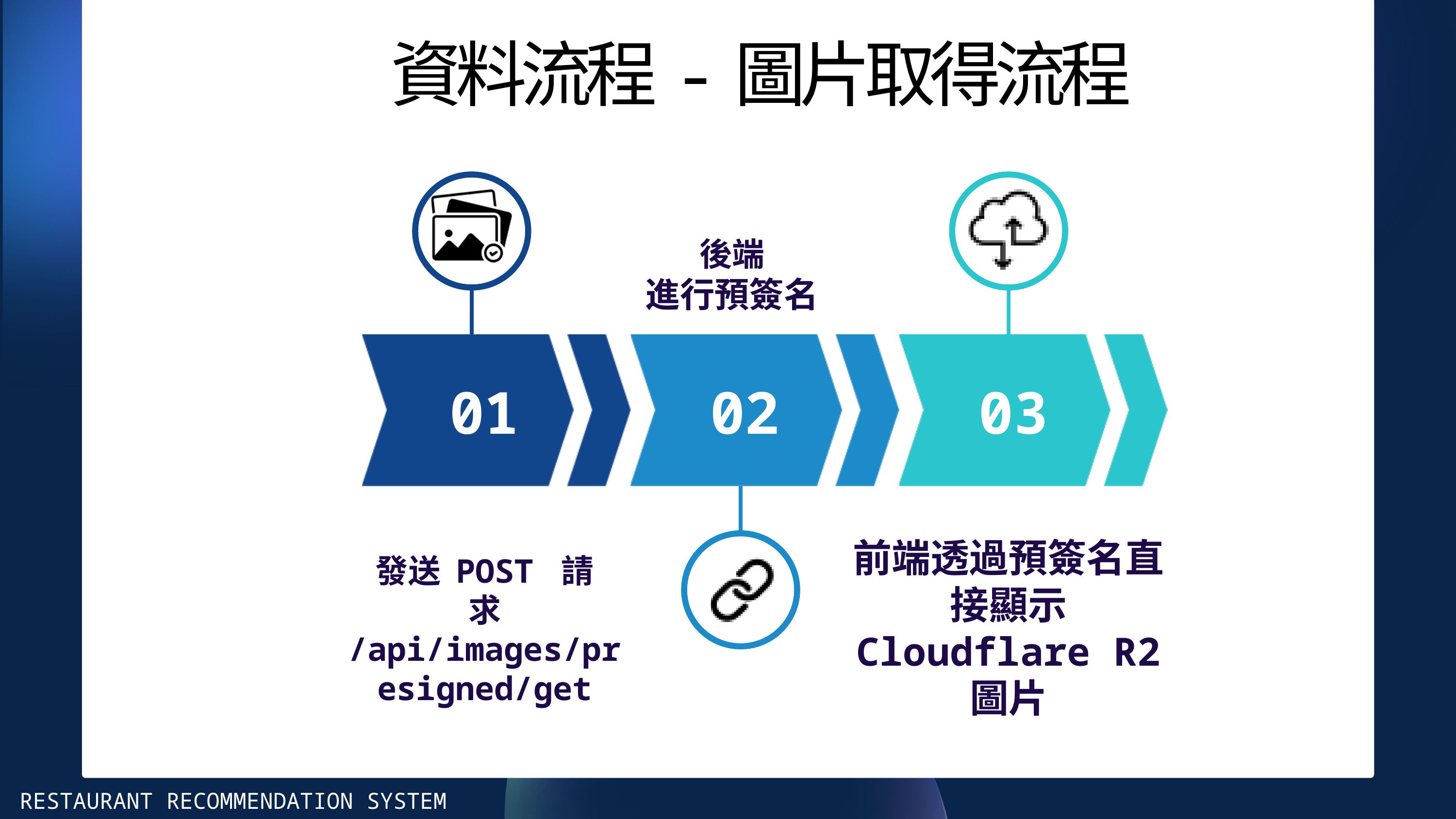

資料流程-圖片取得流程

後端
進行預簽名

 01
02
03

發送 POST 請求 /api/images/presigned/get

前端透過預簽名直接顯示 Cloudflare R2 圖片

RESTAURANT RECOMMENDATION SYSTEM